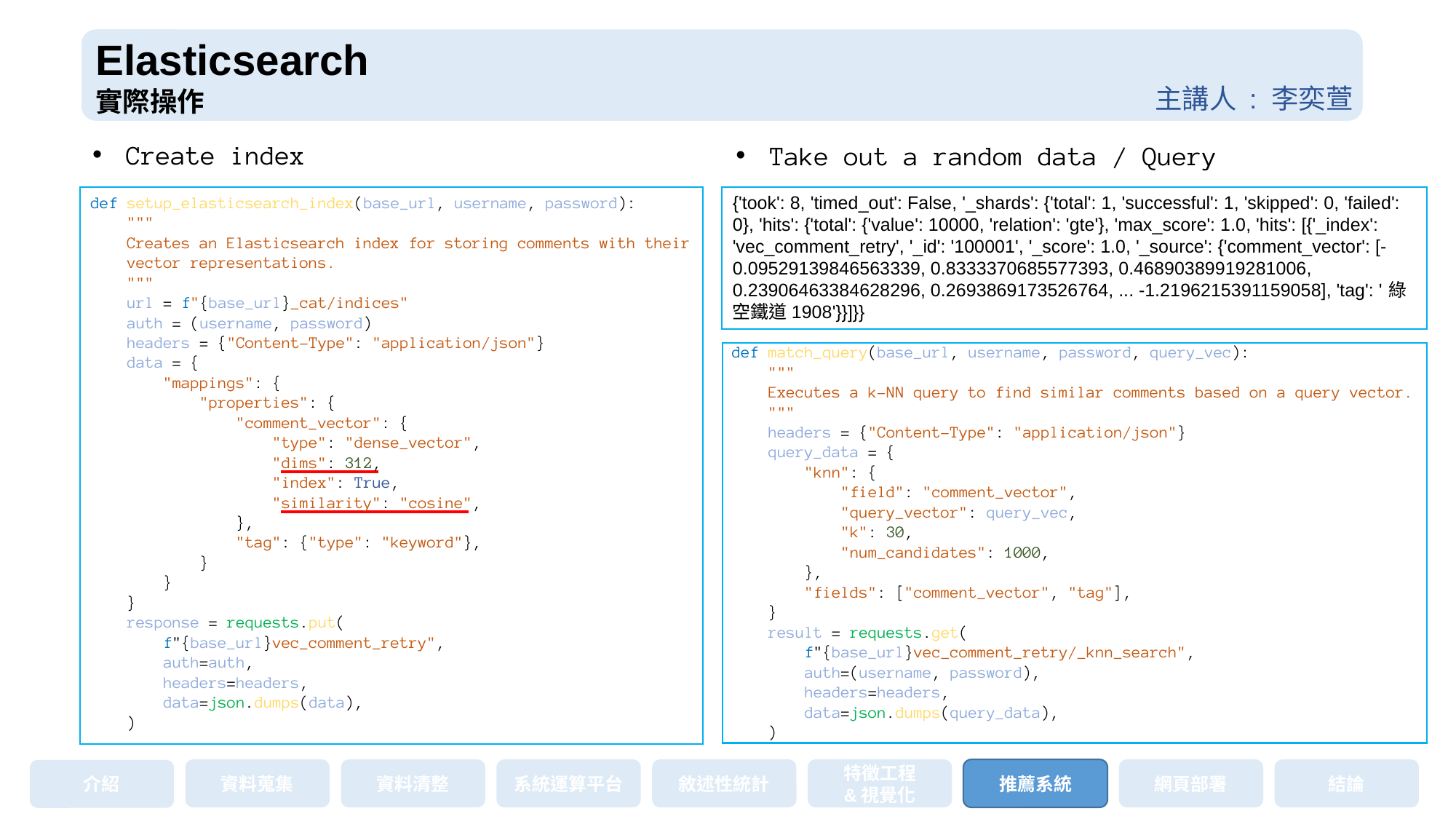

Elasticsearch
實際操作
主講人 : 李奕萱
Create index
Take out a random data / Query
{'took': 8, 'timed_out': False, '_shards': {'total': 1, 'successful': 1, 'skipped': 0, 'failed': 0}, 'hits': {'total': {'value': 10000, 'relation': 'gte'}, 'max_score': 1.0, 'hits': [{'_index': 'vec_comment_retry', '_id': '100001', '_score': 1.0, '_source': {'comment_vector': [-0.09529139846563339, 0.8333370685577393, 0.46890389919281006, 0.23906463384628296, 0.2693869173526764, ... -1.2196215391159058], 'tag': '綠空鐵道1908'}}]}}
def setup_elasticsearch_index(base_url, username, password):
    """
    Creates an Elasticsearch index for storing comments with their
    vector representations.
    """
    url = f"{base_url}_cat/indices"
    auth = (username, password)
    headers = {"Content-Type": "application/json"}
    data = {
        "mappings": {
            "properties": {
                "comment_vector": {
                    "type": "dense_vector",
                    "dims": 312,
                    "index": True,
                    "similarity": "cosine",
                },
                "tag": {"type": "keyword"},
            }
        }
    }
    response = requests.put(
        f"{base_url}vec_comment_retry",
        auth=auth,
        headers=headers,
        data=json.dumps(data),
    )

def match_query(base_url, username, password, query_vec):
    """
    Executes a k-NN query to find similar comments based on a query vector.
    """
    headers = {"Content-Type": "application/json"}
    query_data = {
        "knn": {
            "field": "comment_vector",
            "query_vector": query_vec,
            "k": 30,
            "num_candidates": 1000,
        },
        "fields": ["comment_vector", "tag"],
    }
    result = requests.get(
        f"{base_url}vec_comment_retry/_knn_search",
        auth=(username, password),
        headers=headers,
        data=json.dumps(query_data),
    )

資料蒐集
資料清整
系統運算平台
敘述性統計
特徵工程
&視覺化
推薦系統
網頁部署
結論
介紹